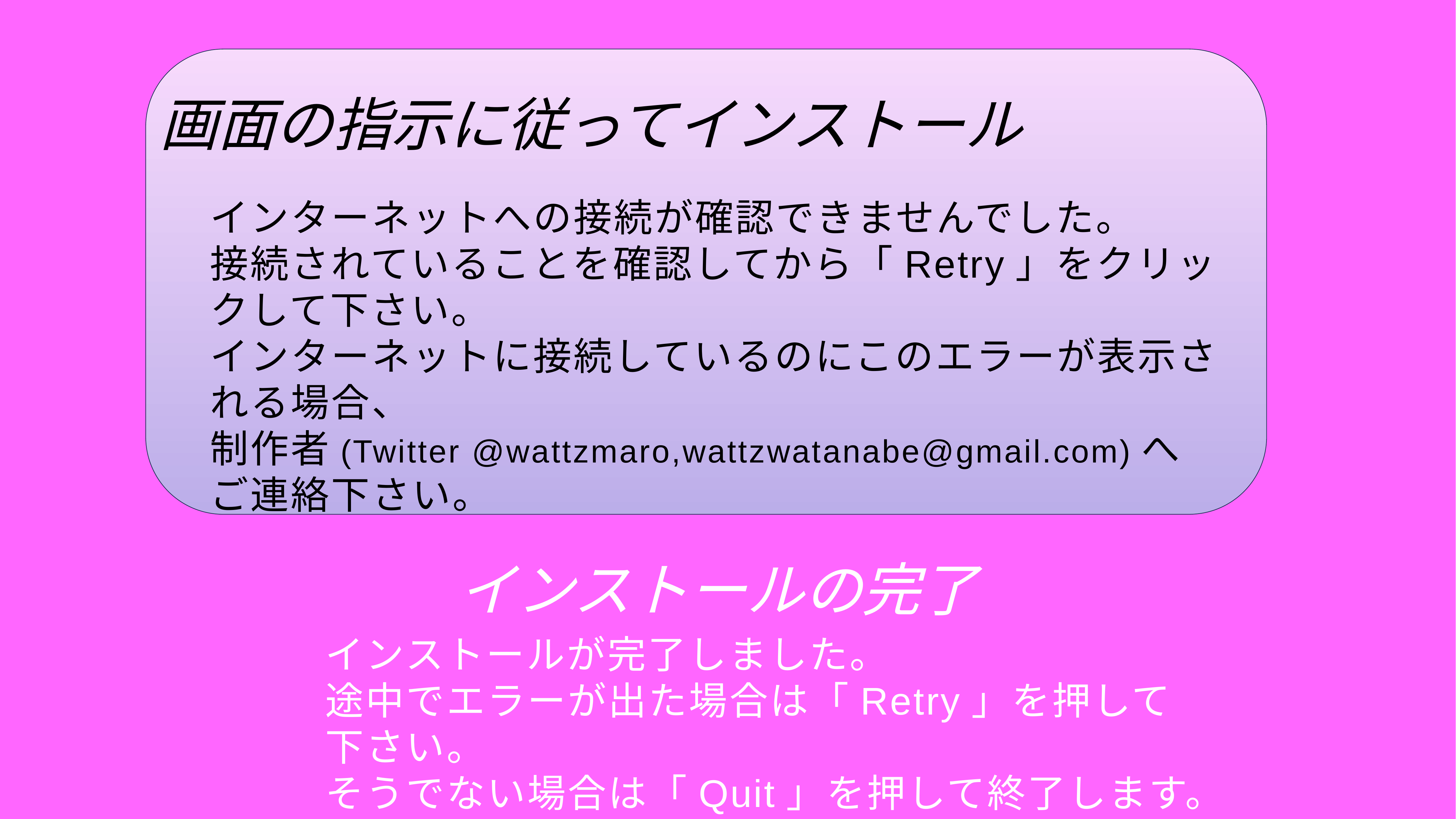

画面の指示に従ってインストール
インターネットへの接続が確認できませんでした。
接続されていることを確認してから「Retry」をクリックして下さい。
インターネットに接続しているのにこのエラーが表示される場合、
制作者(Twitter @wattzmaro,wattzwatanabe@gmail.com)へ
ご連絡下さい。
インストールの完了
インストールが完了しました。
途中でエラーが出た場合は「Retry」を押して下さい。
そうでない場合は「Quit」を押して終了します。